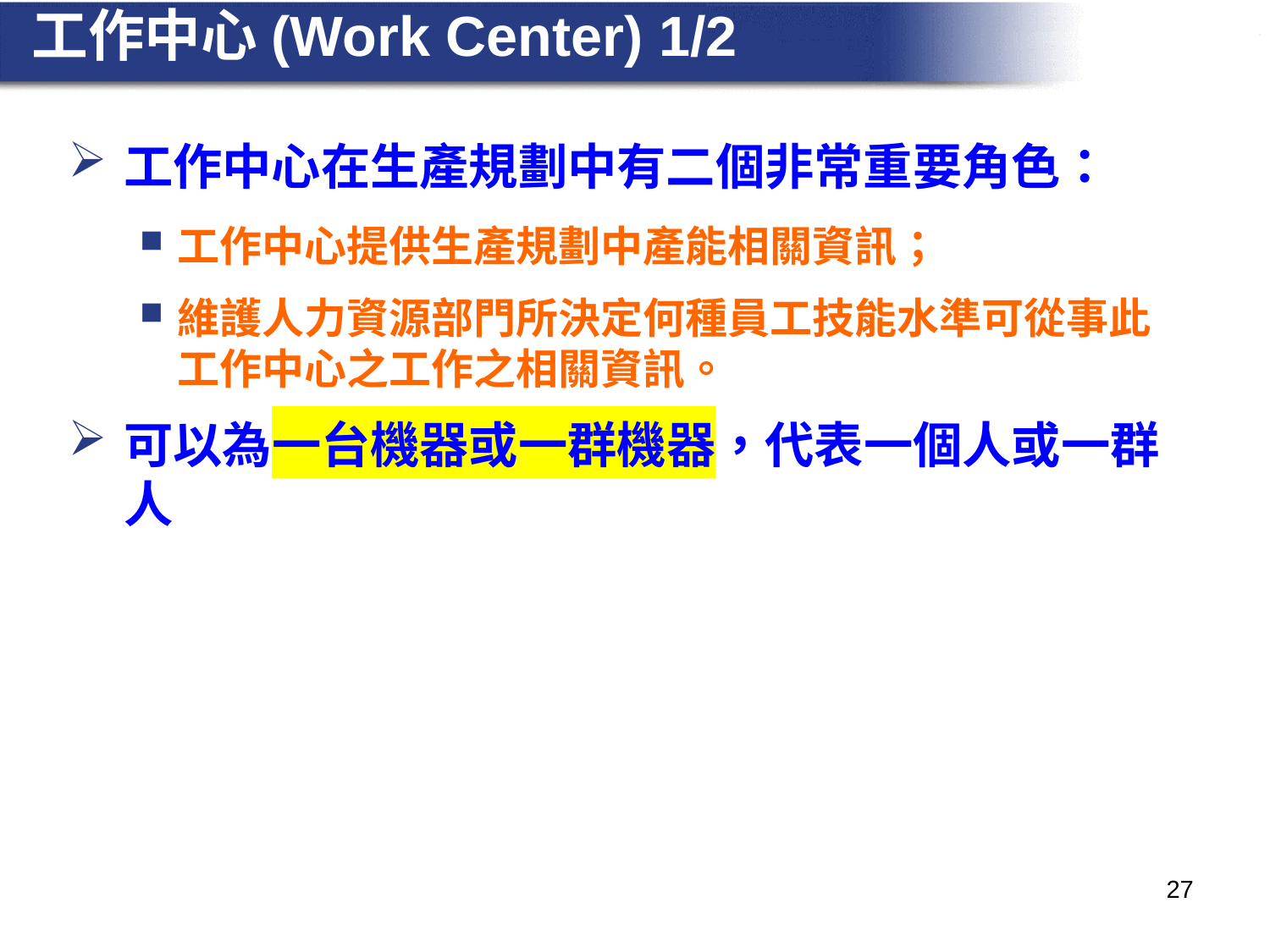

# 工作中心(Work Center) 1/2
工作中心在生產規劃中有二個非常重要角色：
工作中心提供生產規劃中產能相關資訊；
維護人力資源部門所決定何種員工技能水準可從事此工作中心之工作之相關資訊。
可以為一台機器或一群機器，代表一個人或一群人

27